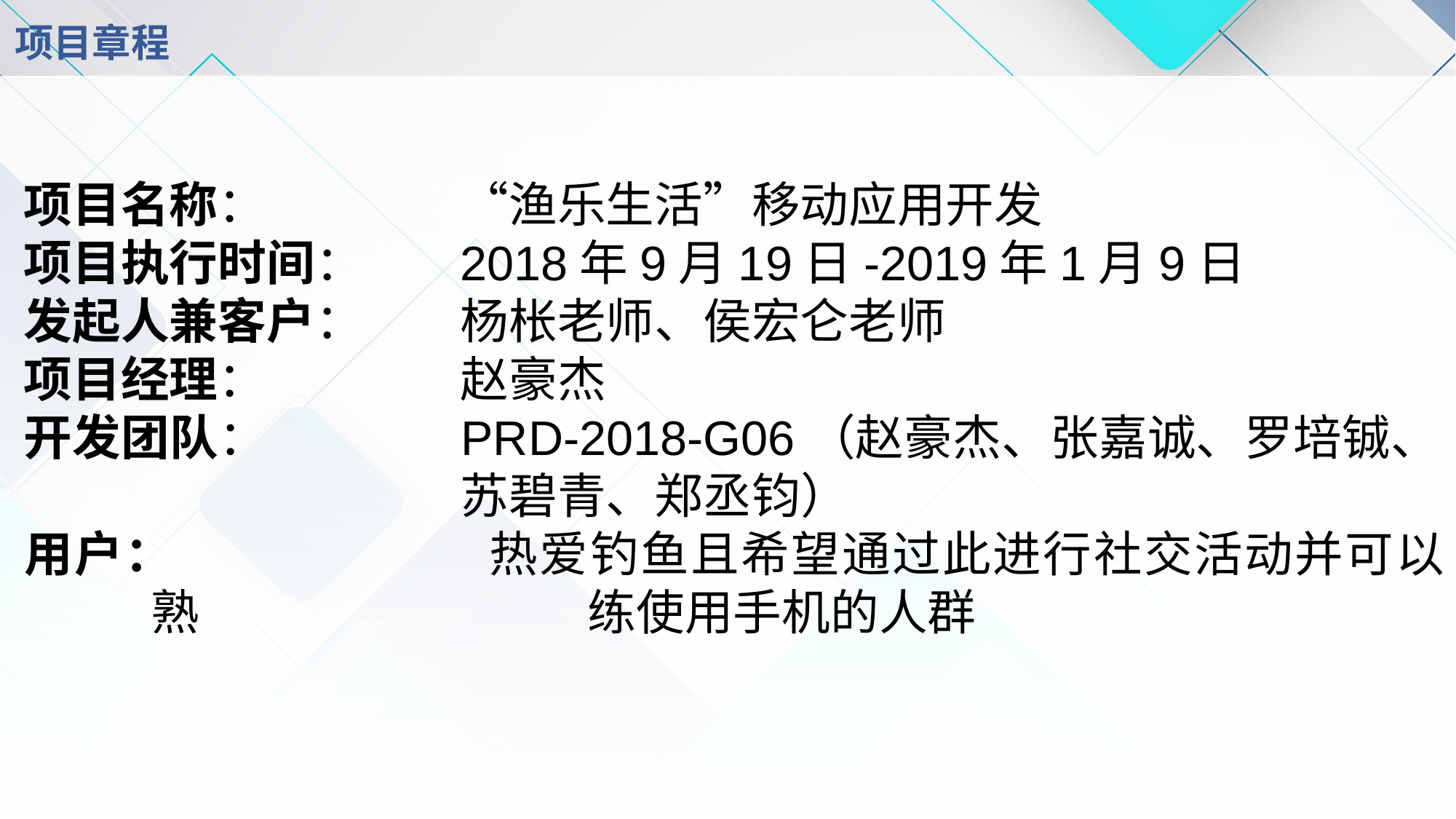

# 项目章程
项目名称：		“渔乐生活”移动应用开发
项目执行时间：	2018年9月19日-2019年1月9日
发起人兼客户：	杨枨老师、侯宏仑老师
项目经理：		赵豪杰
开发团队：		PRD-2018-G06（赵豪杰、张嘉诚、罗培铖、					苏碧青、郑丞钧）
用户：			热爱钓鱼且希望通过此进行社交活动并可以熟				练使用手机的人群